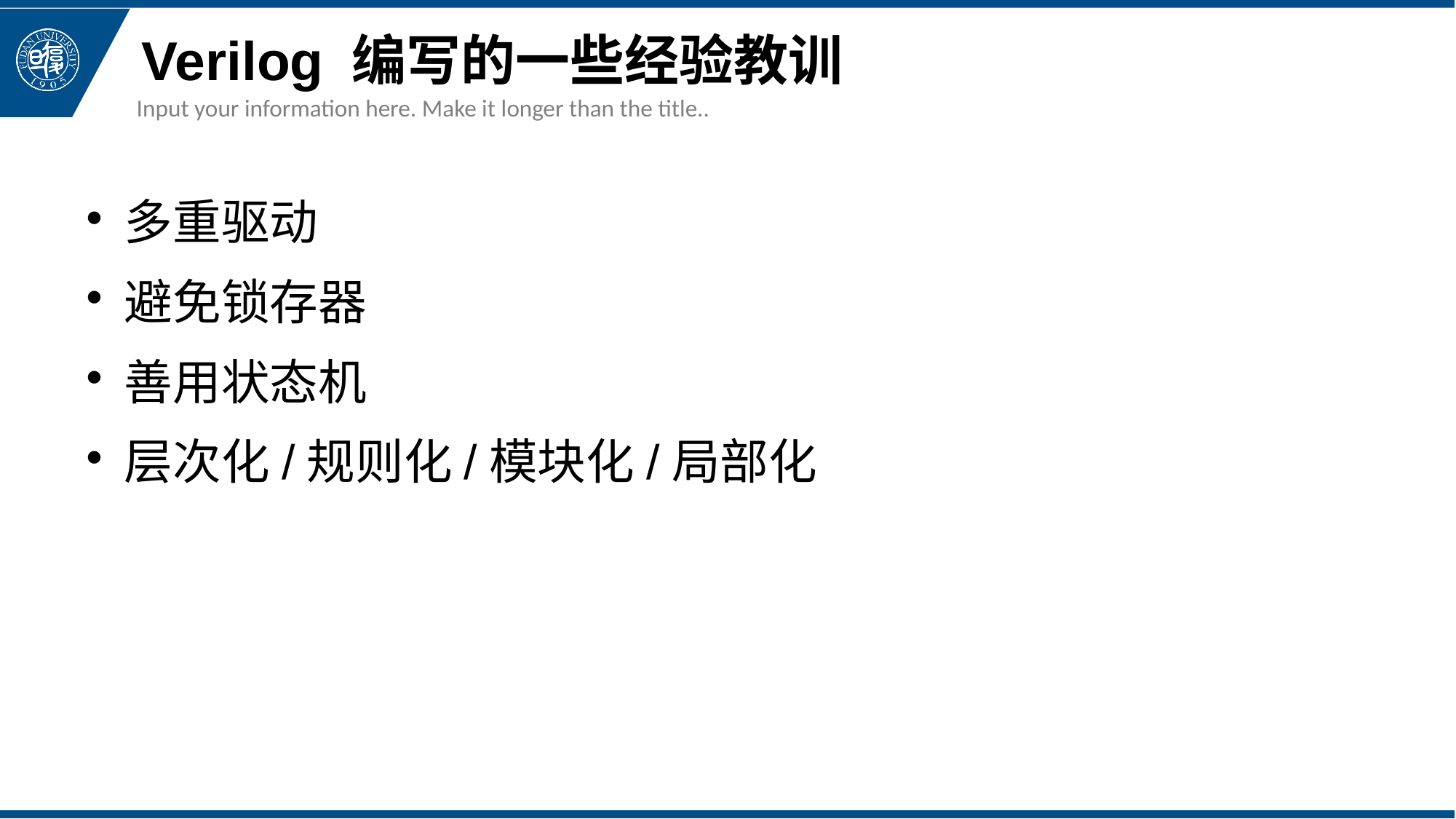

Verilog 编写的一些经验教训
Input your information here. Make it longer than the title..
多重驱动
避免锁存器
善用状态机
层次化/规则化/模块化/局部化